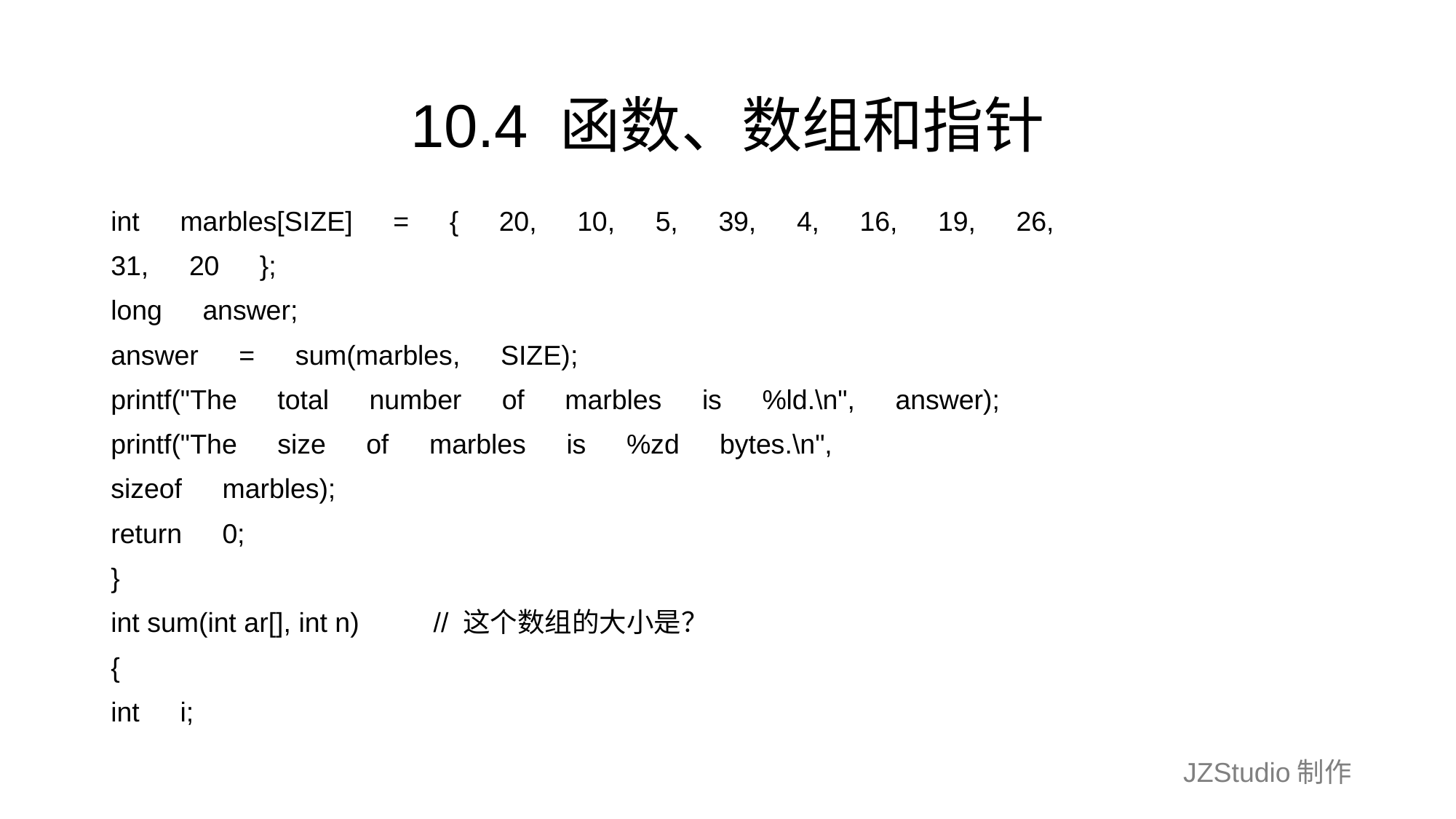

# 10.4 函数、数组和指针
int　marbles[SIZE]　=　{　20,　10,　5,　39,　4,　16,　19,　26,
31,　20　};
long　answer;
answer　=　sum(marbles,　SIZE);
printf("The　total　number　of　marbles　is　%ld.\n",　answer);
printf("The　size　of　marbles　is　%zd　bytes.\n",
sizeof　marbles);
return　0;
}
int sum(int ar[], int n)　　 // 这个数组的大小是？
{
int　i;